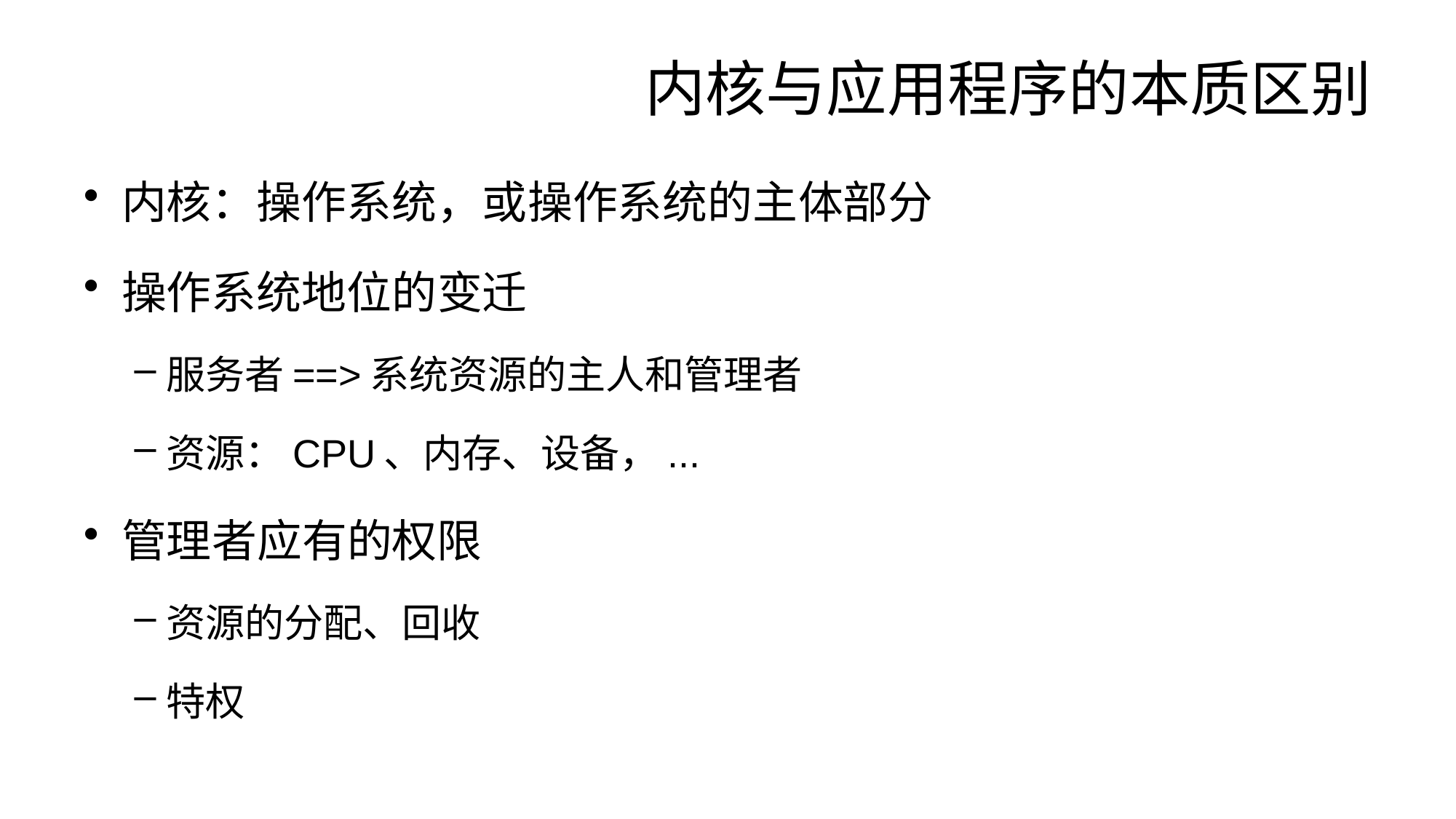

# 内核与应用程序的本质区别
内核：操作系统，或操作系统的主体部分
操作系统地位的变迁
服务者==>系统资源的主人和管理者
资源：CPU、内存、设备，...
管理者应有的权限
资源的分配、回收
特权